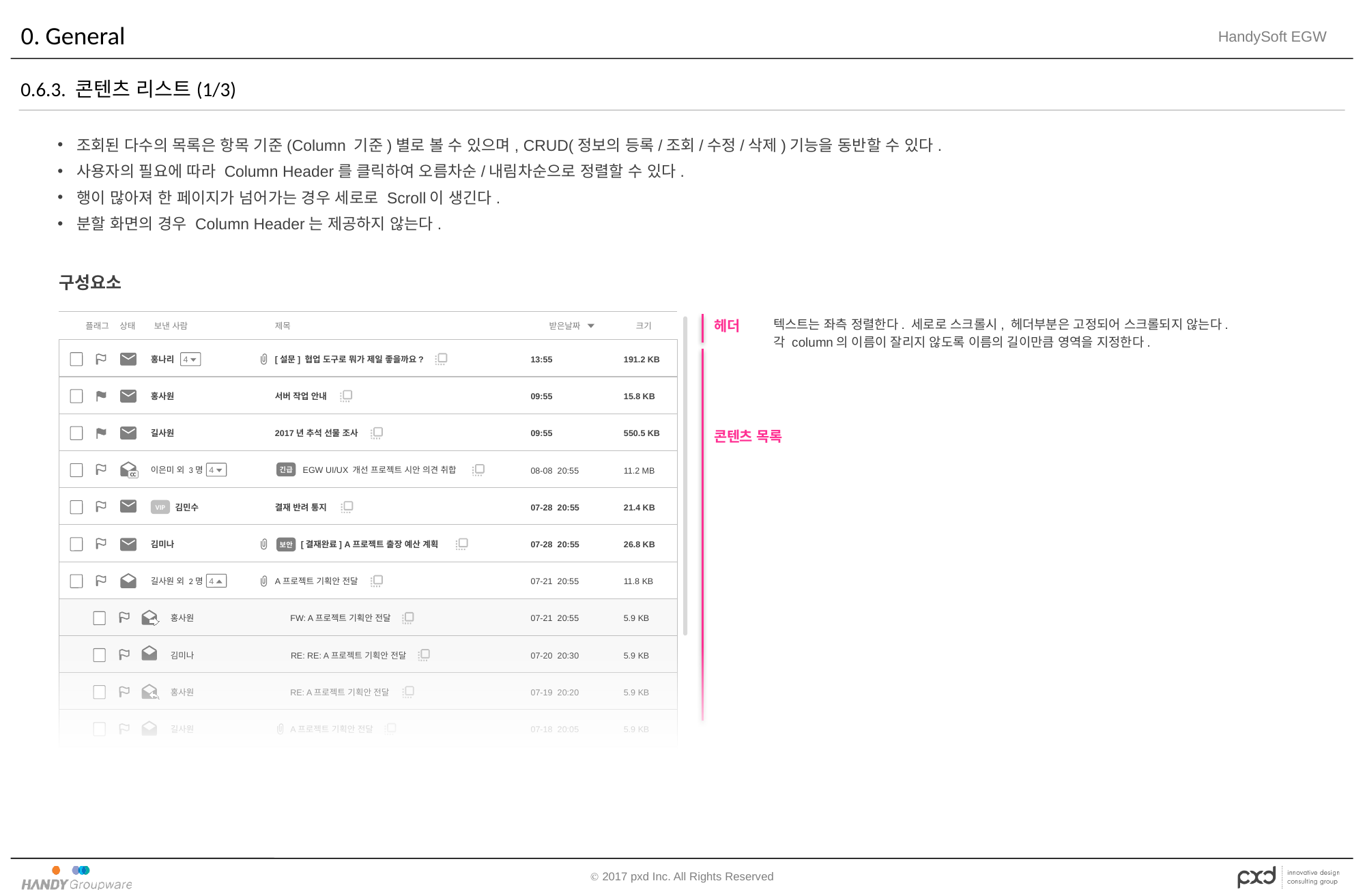

# 0. General
0.6.3. 콘텐츠 리스트(1/3)
조회된 다수의 목록은 항목 기준(Column 기준)별로 볼 수 있으며, CRUD(정보의 등록/조회/수정/삭제)기능을 동반할 수 있다.
사용자의 필요에 따라 Column Header를 클릭하여 오름차순/내림차순으로 정렬할 수 있다.
행이 많아져 한 페이지가 넘어가는 경우 세로로 Scroll이 생긴다.
분할 화면의 경우 Column Header는 제공하지 않는다.
구성요소
플래그
상태
보낸 사람
제목
받은날짜

13:55
09:55
09:55
08-08  20:55
07-28  20:55
07-28  20:55
07-21  20:55
07-21  20:55
07-20  20:30
07-19  20:20
07-18  20:05
2016-12-08  20:55
2016-12-08  20:55
크기
191.2 KB
15.8 KB
550.5 KB
11.2 MB
21.4 KB
26.8 KB
11.8 KB
5.9 KB
5.9 KB
5.9 KB
5.9 KB
5.9 KB
5.9 KB

 4

[설문] 협업 도구로 뭐가 제일 좋을까요?

홍나리

서버 작업 안내
홍사원

2017년 추석 선물 조사
길사원

긴급
 4

EGW UI/UX 개선 프로젝트 시안 의견 취합
이은미 외 3명
CC

VIP

결재 반려 통지
김민수

보안

[결재완료] A프로젝트 출장 예산 계획
김미나

 4

A프로젝트 기획안 전달
길사원 외 2명

FW: A프로젝트 기획안 전달
홍사원

RE: RE: A프로젝트 기획안 전달
김미나

홍사원
RE: A프로젝트 기획안 전달

A프로젝트 기획안 전달
길사원

긴급

BB 프로젝트 디자인 시안 보고 문서 수정본
길사원

 5

[결재완료] A프로젝트 출장 예산 계획
홍사원 외 4명
헤더
텍스트는 좌측 정렬한다. 세로로 스크롤시, 헤더부분은 고정되어 스크롤되지 않는다.
각 column의 이름이 잘리지 않도록 이름의 길이만큼 영역을 지정한다.
콘텐츠 목록